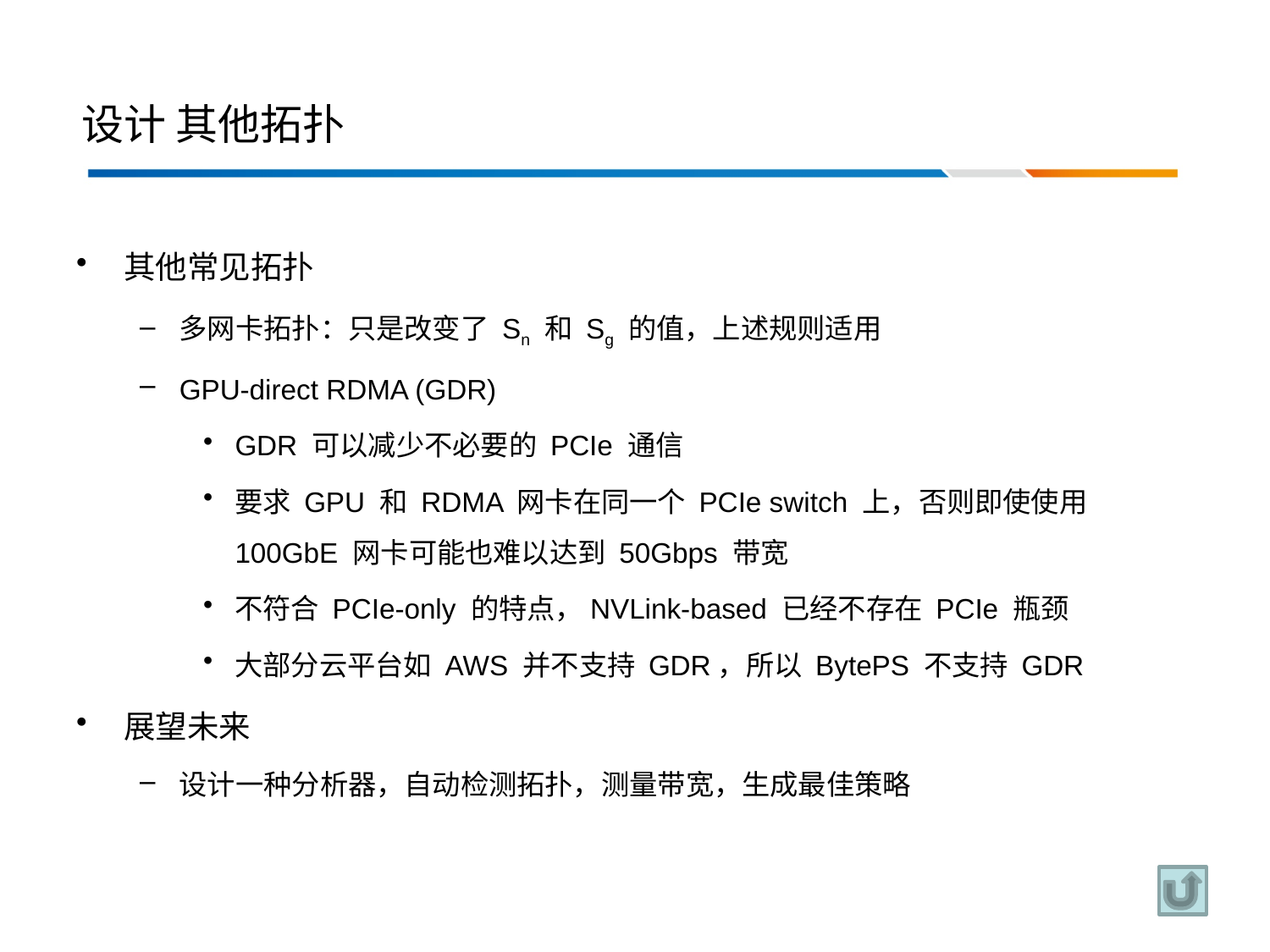

# 设计 其他拓扑
其他常见拓扑
多网卡拓扑：只是改变了 Sn 和 Sg 的值，上述规则适用
GPU-direct RDMA (GDR)
GDR 可以减少不必要的 PCIe 通信
要求 GPU 和 RDMA 网卡在同一个 PCIe switch 上，否则即使使用 100GbE 网卡可能也难以达到 50Gbps 带宽
不符合 PCIe-only 的特点，NVLink-based 已经不存在 PCIe 瓶颈
大部分云平台如 AWS 并不支持 GDR，所以 BytePS 不支持 GDR
展望未来
设计一种分析器，自动检测拓扑，测量带宽，生成最佳策略
36